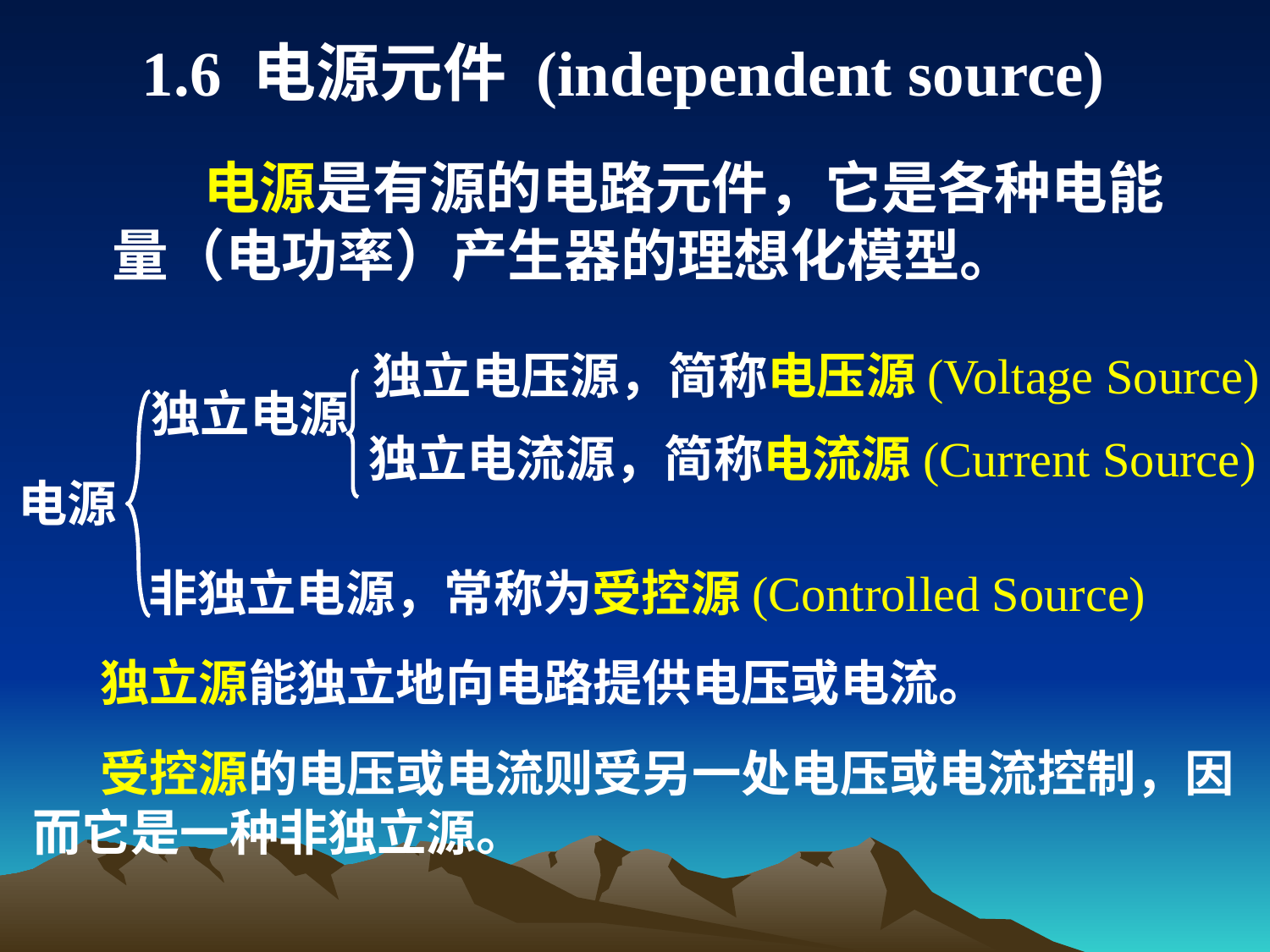

1.6 电源元件 (independent source)
      电源是有源的电路元件，它是各种电能量（电功率）产生器的理想化模型。
独立电压源，简称电压源(Voltage Source)

独立电源

独立电流源，简称电流源(Current Source)
电源
非独立电源，常称为受控源(Controlled Source)
独立源能独立地向电路提供电压或电流。
     受控源的电压或电流则受另一处电压或电流控制，因而它是一种非独立源。